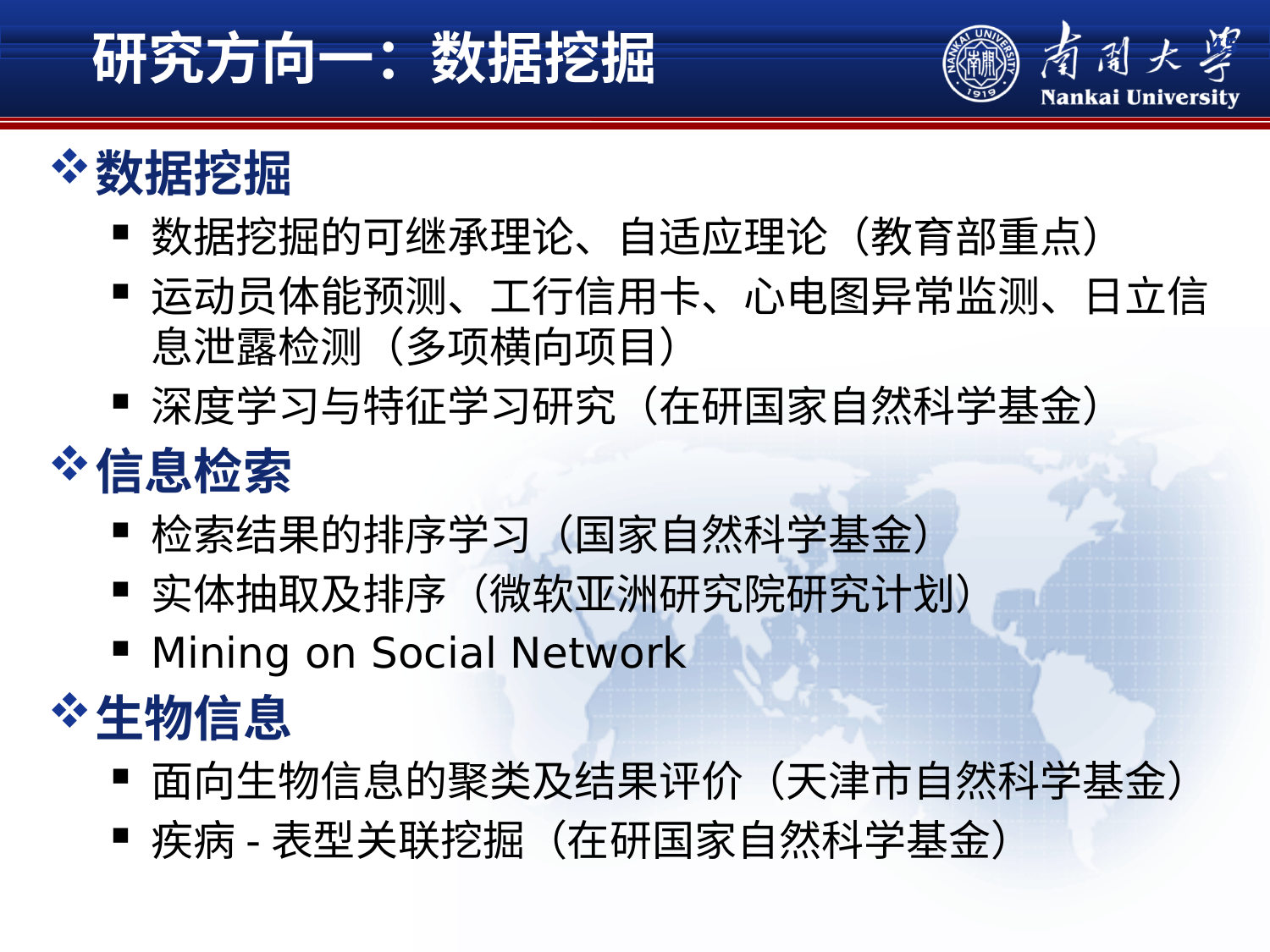

研究方向一：数据挖掘
45
数据挖掘
数据挖掘的可继承理论、自适应理论（教育部重点）
运动员体能预测、工行信用卡、心电图异常监测、日立信息泄露检测（多项横向项目）
深度学习与特征学习研究（在研国家自然科学基金）
信息检索
检索结果的排序学习（国家自然科学基金）
实体抽取及排序（微软亚洲研究院研究计划）
Mining on Social Network
生物信息
面向生物信息的聚类及结果评价（天津市自然科学基金）
疾病-表型关联挖掘（在研国家自然科学基金）